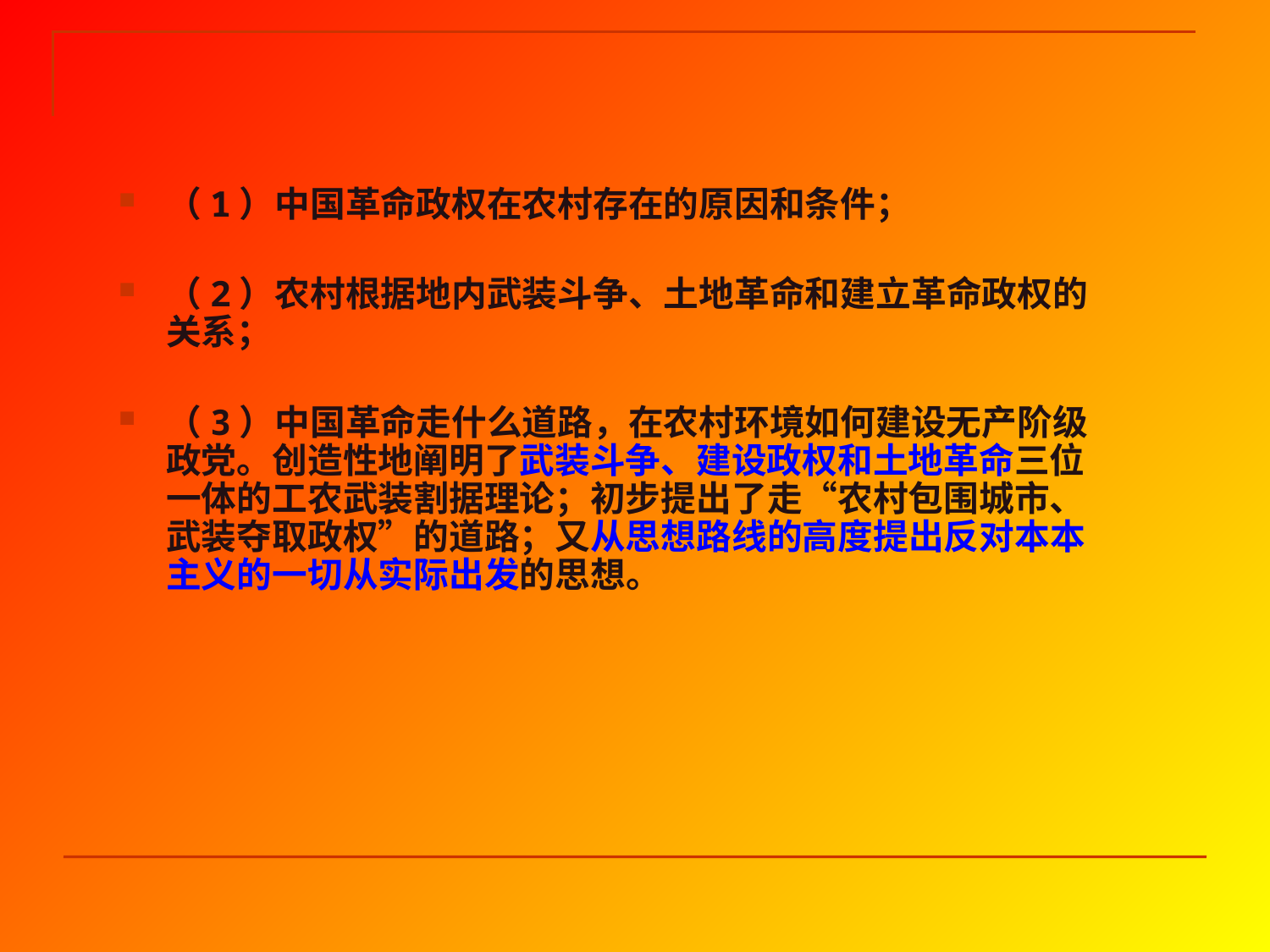

（1）中国革命政权在农村存在的原因和条件；

（2）农村根据地内武装斗争、土地革命和建立革命政权的关系；

（3）中国革命走什么道路，在农村环境如何建设无产阶级政党。创造性地阐明了武装斗争、建设政权和土地革命三位一体的工农武装割据理论；初步提出了走“农村包围城市、武装夺取政权”的道路；又从思想路线的高度提出反对本本主义的一切从实际出发的思想。